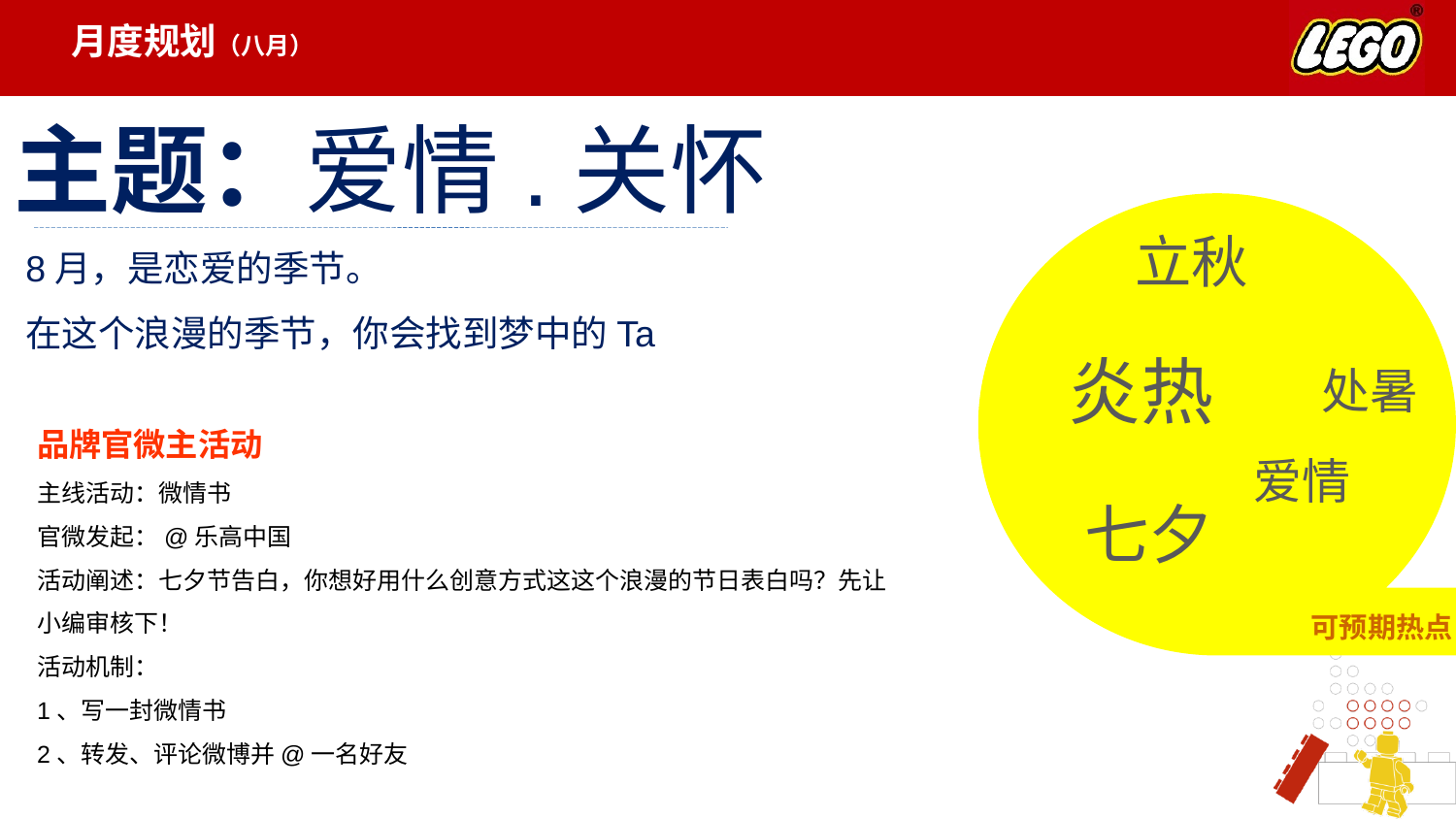

月度规划（八月）
主题：爱情.关怀

8月，是恋爱的季节。
在这个浪漫的季节，你会找到梦中的Ta
立秋
炎热
处暑
品牌官微主活动
主线活动：微情书
官微发起：@乐高中国
活动阐述：七夕节告白，你想好用什么创意方式这这个浪漫的节日表白吗？先让小编审核下！
活动机制：
1、写一封微情书
2、转发、评论微博并@一名好友
爱情
七夕
可预期热点